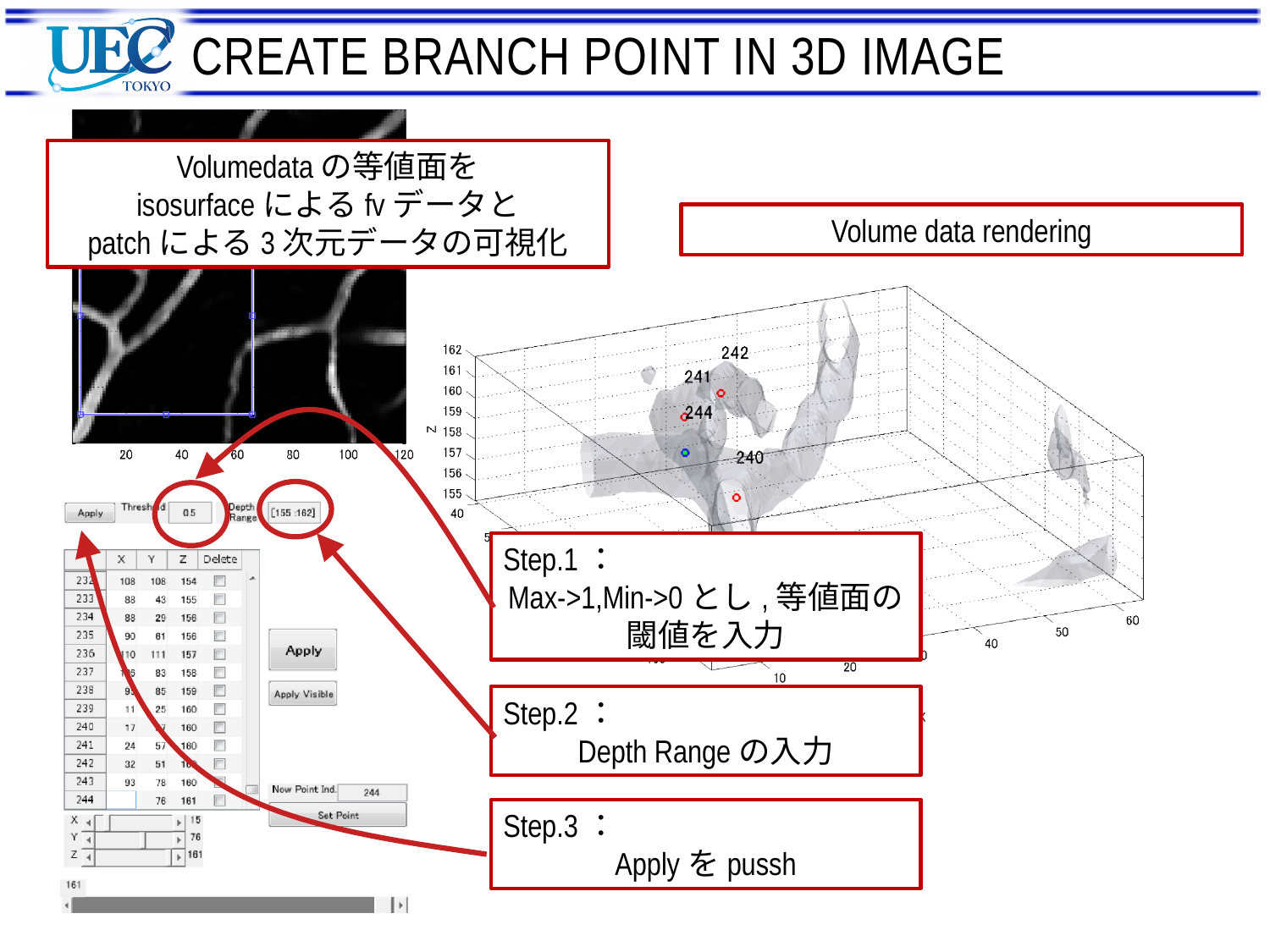

# Create Branch point in 3d image
Volumedataの等値面を
isosurfaceによるfvデータと
patchによる3次元データの可視化
Volume data rendering

Step.1：
Max->1,Min->0とし,等値面の閾値を入力

Step.2：
Depth Rangeの入力
Step.3：
Applyをpussh